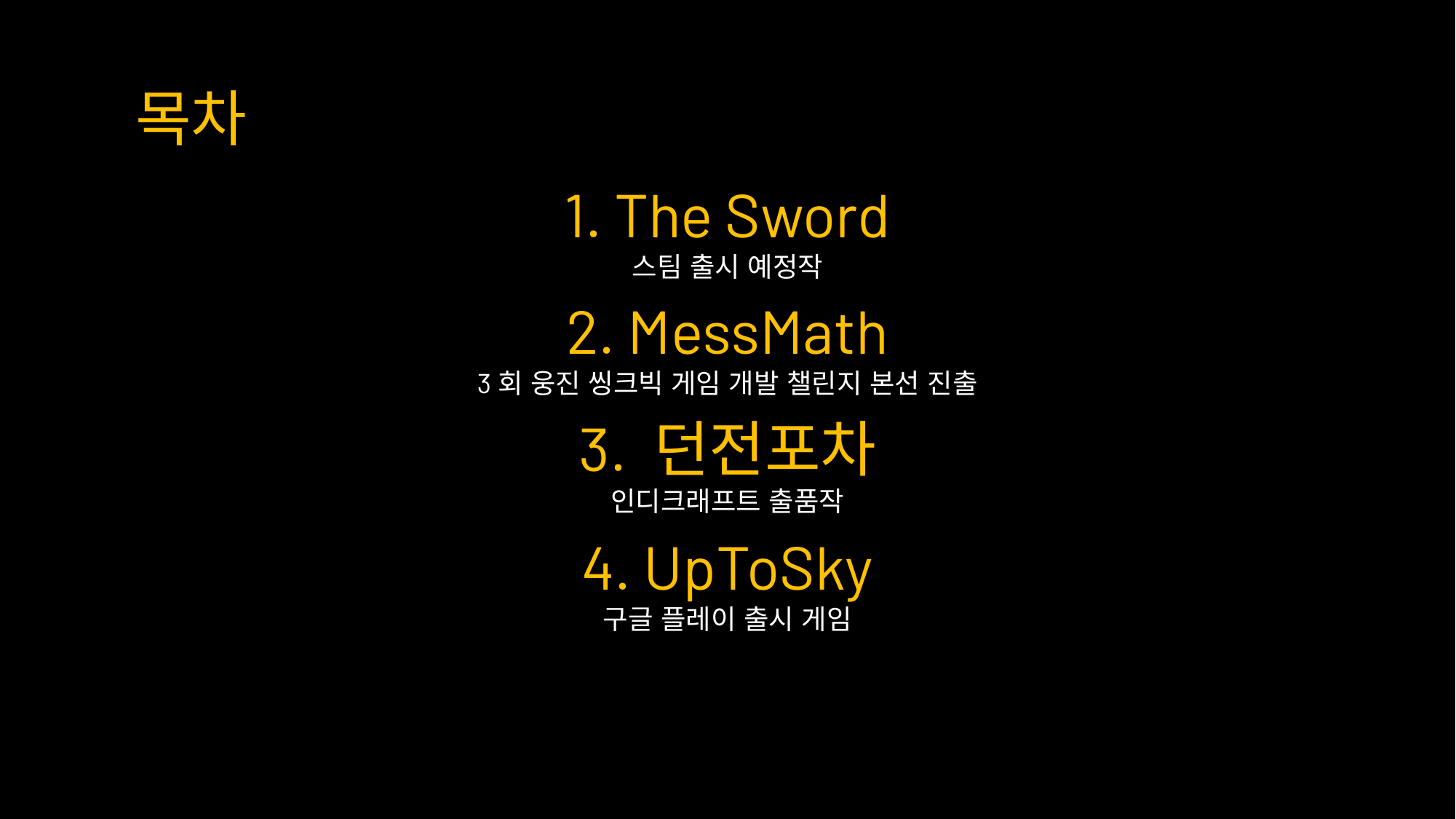

목차
1. The Sword
스팀 출시 예정작
2. MessMath
3회 웅진 씽크빅 게임 개발 챌린지 본선 진출
3. 던전포차
인디크래프트 출품작
4. UpToSky
구글 플레이 출시 게임